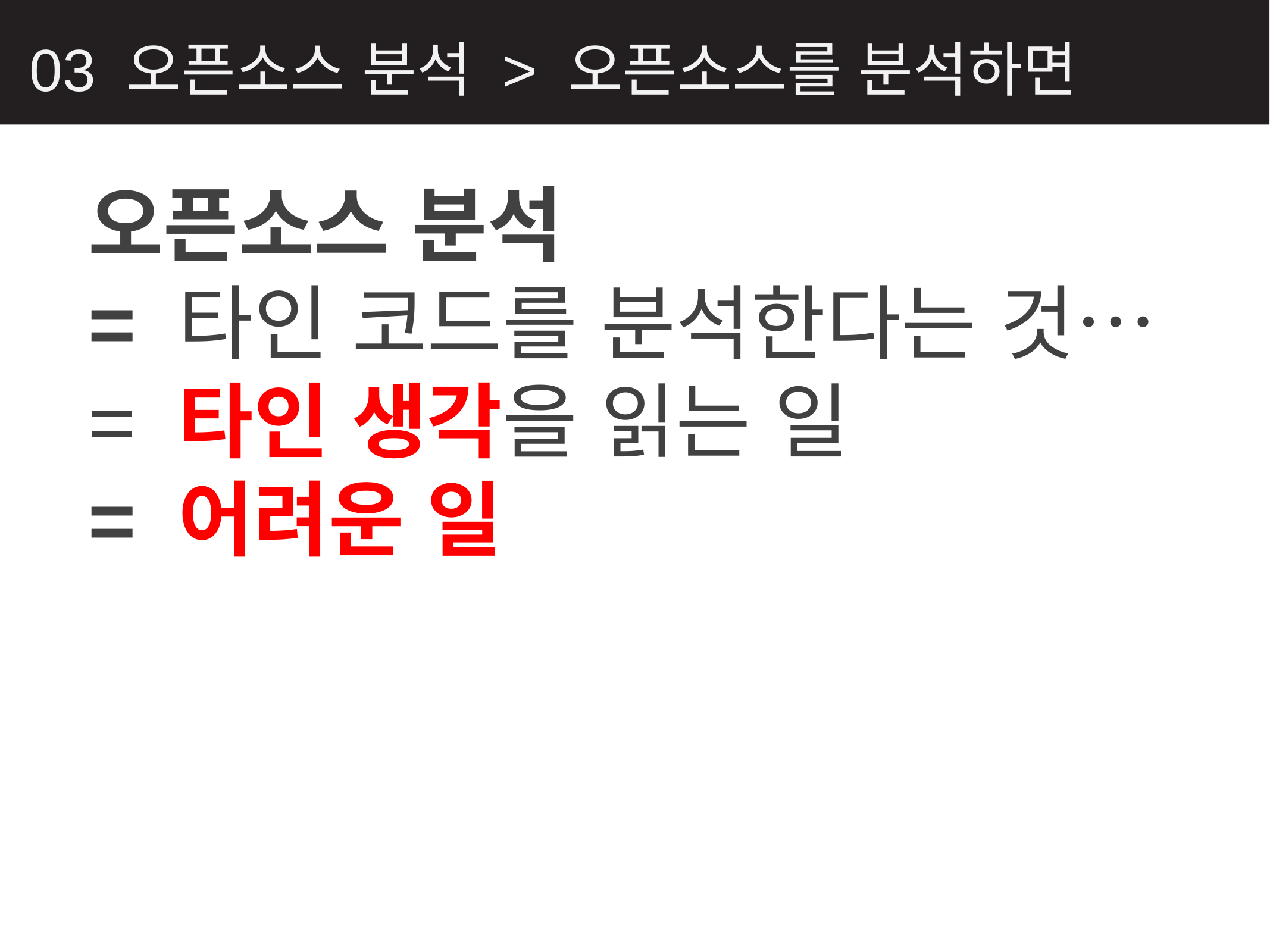

03 오픈소스 분석 > 오픈소스를 분석하면
오픈소스 분석
= 타인 코드를 분석한다는 것…
= 타인 생각을 읽는 일
= 어려운 일